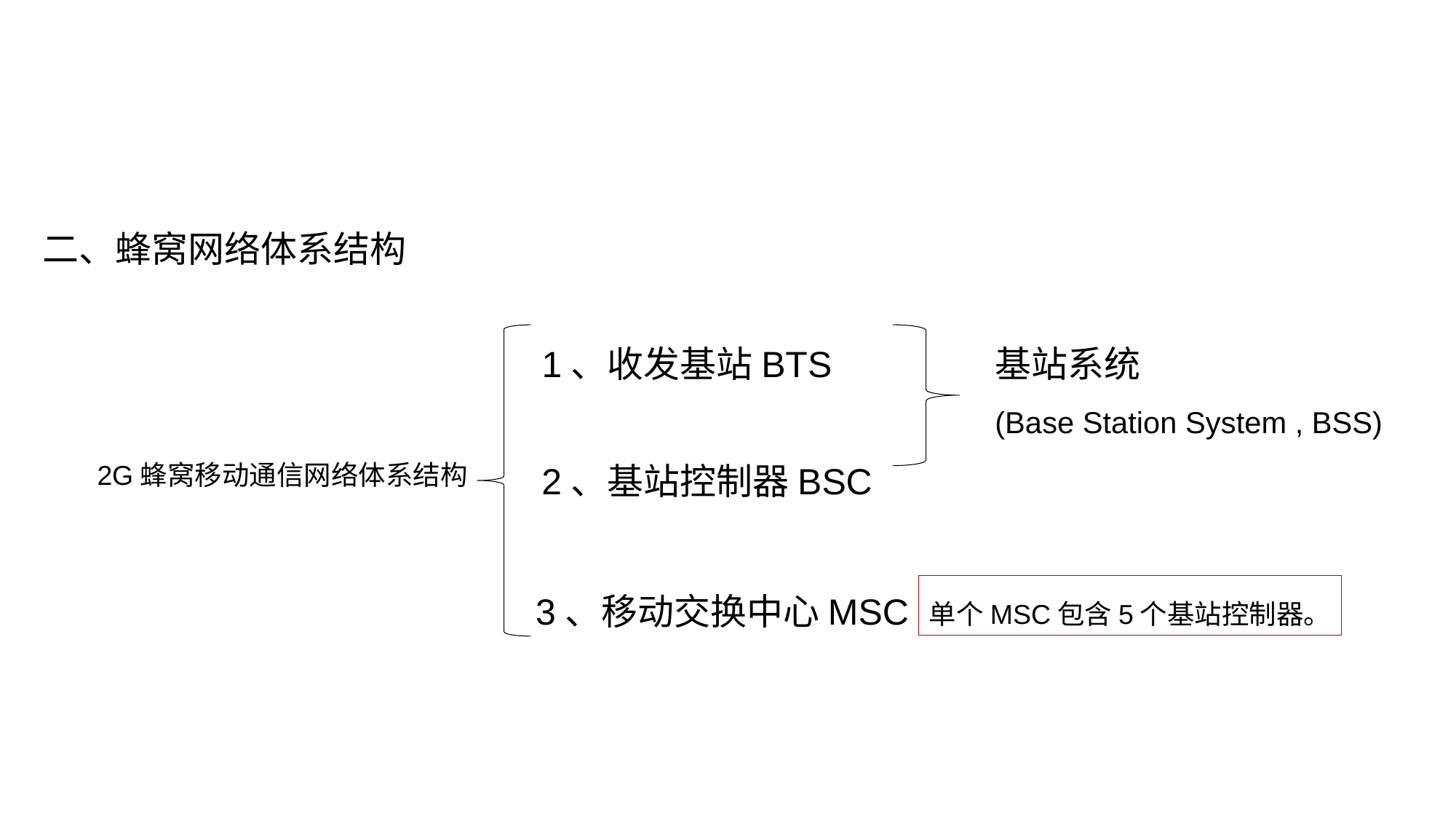

二、蜂窝网络体系结构
1、收发基站BTS
基站系统
(Base Station System , BSS)

2、基站控制器BSC
2G蜂窝移动通信网络体系结构
单个MSC包含5个基站控制器。
3、移动交换中心MSC